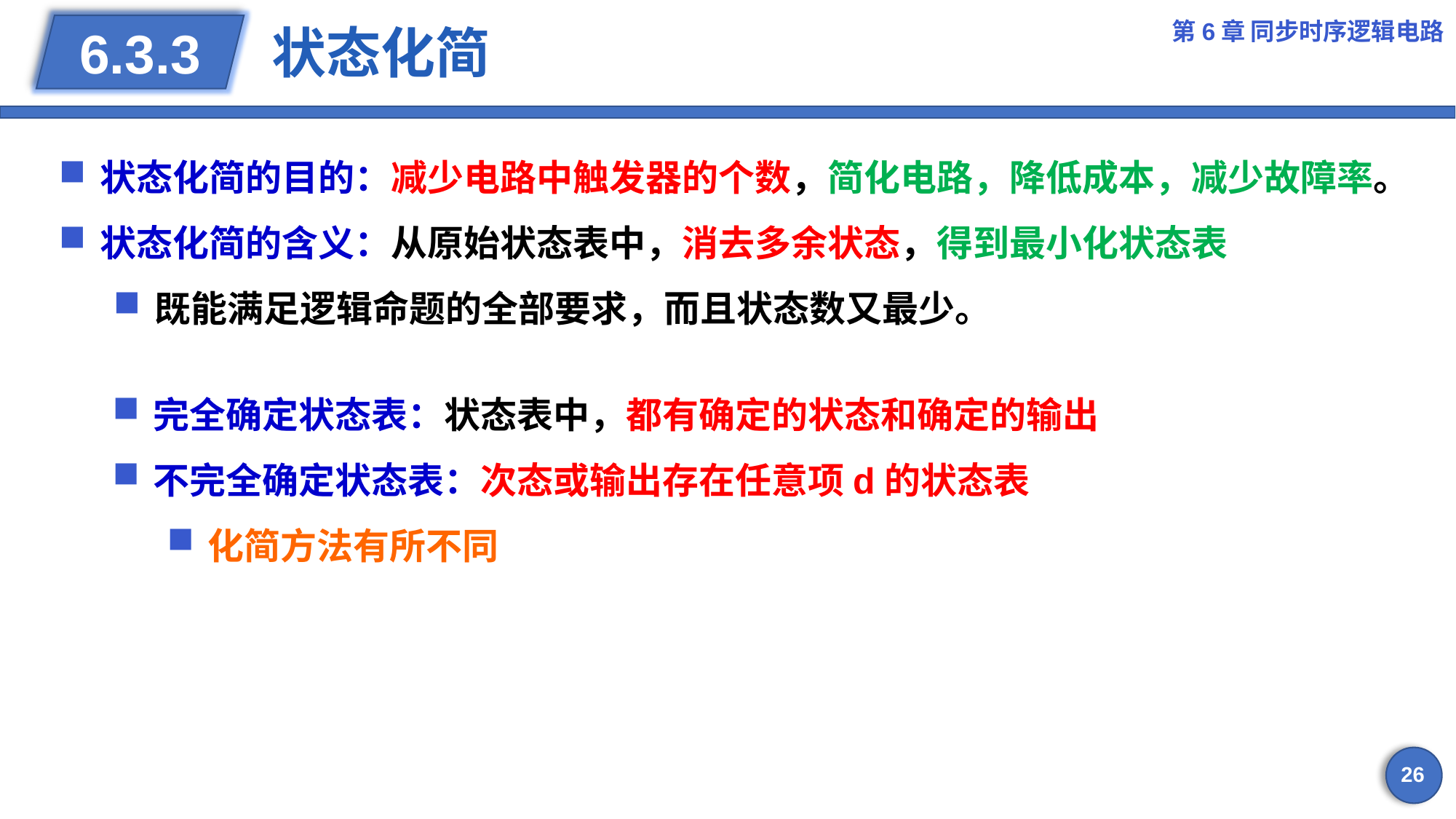

第6章 同步时序逻辑电路
# 状态化简
6.3.3
状态化简的目的：减少电路中触发器的个数，简化电路，降低成本，减少故障率。
状态化简的含义：从原始状态表中，消去多余状态，得到最小化状态表
既能满足逻辑命题的全部要求，而且状态数又最少。
完全确定状态表：状态表中，都有确定的状态和确定的输出
不完全确定状态表：次态或输出存在任意项d的状态表
化简方法有所不同
26